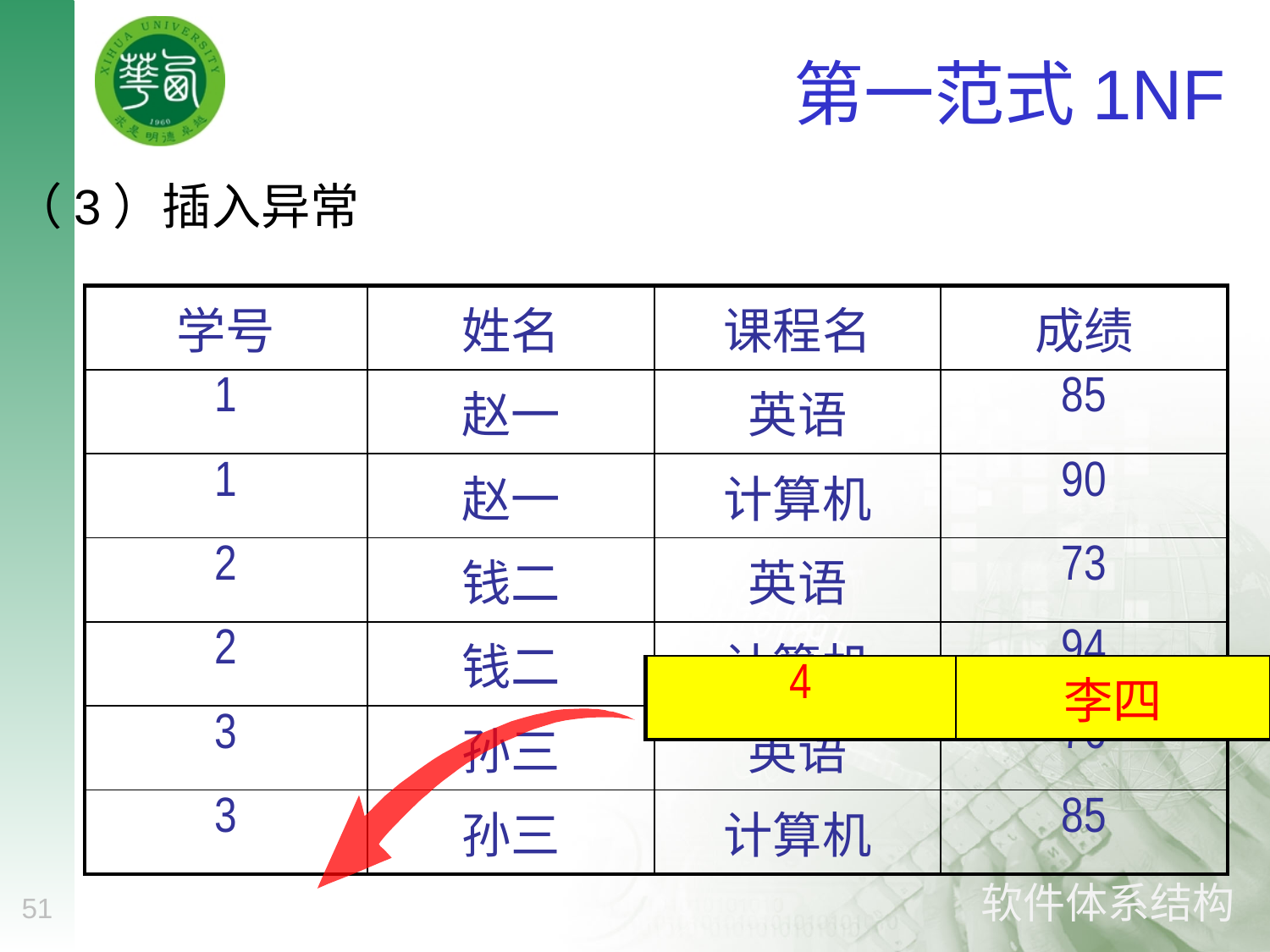

# 第一范式1NF
（3）插入异常
| 学号 | 姓名 | 课程名 | 成绩 |
| --- | --- | --- | --- |
| 1 | 赵一 | 英语 | 85 |
| 1 | 赵一 | 计算机 | 90 |
| 2 | 钱二 | 英语 | 73 |
| 2 | 钱二 | 计算机 | 94 |
| 3 | 孙三 | 英语 | 76 |
| 3 | 孙三 | 计算机 | 85 |
| 4 | 李四 |
| --- | --- |

51